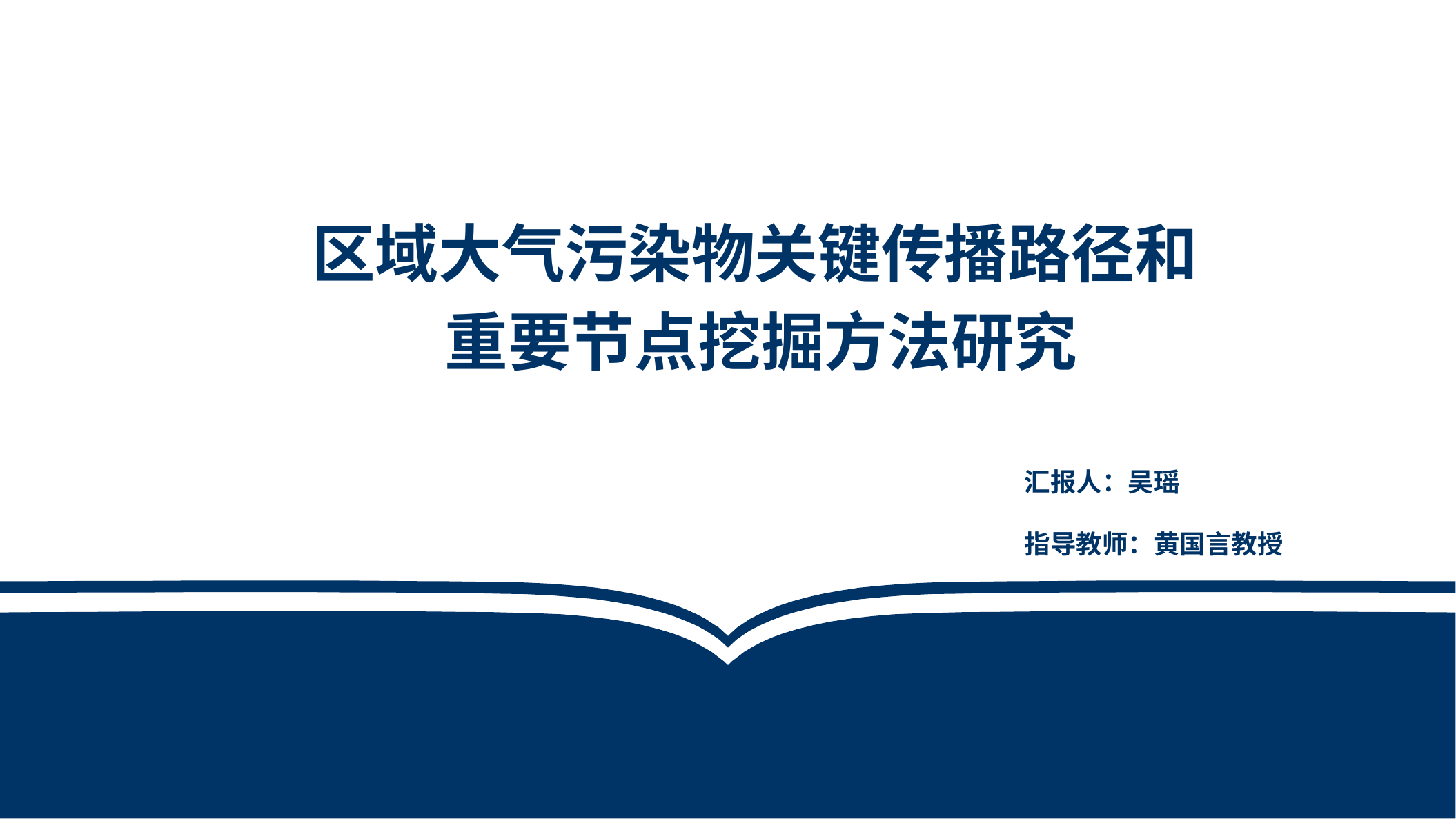

区域大气污染物关键传播路径和
重要节点挖掘方法研究
汇报人：吴瑶

指导教师：黄国言教授